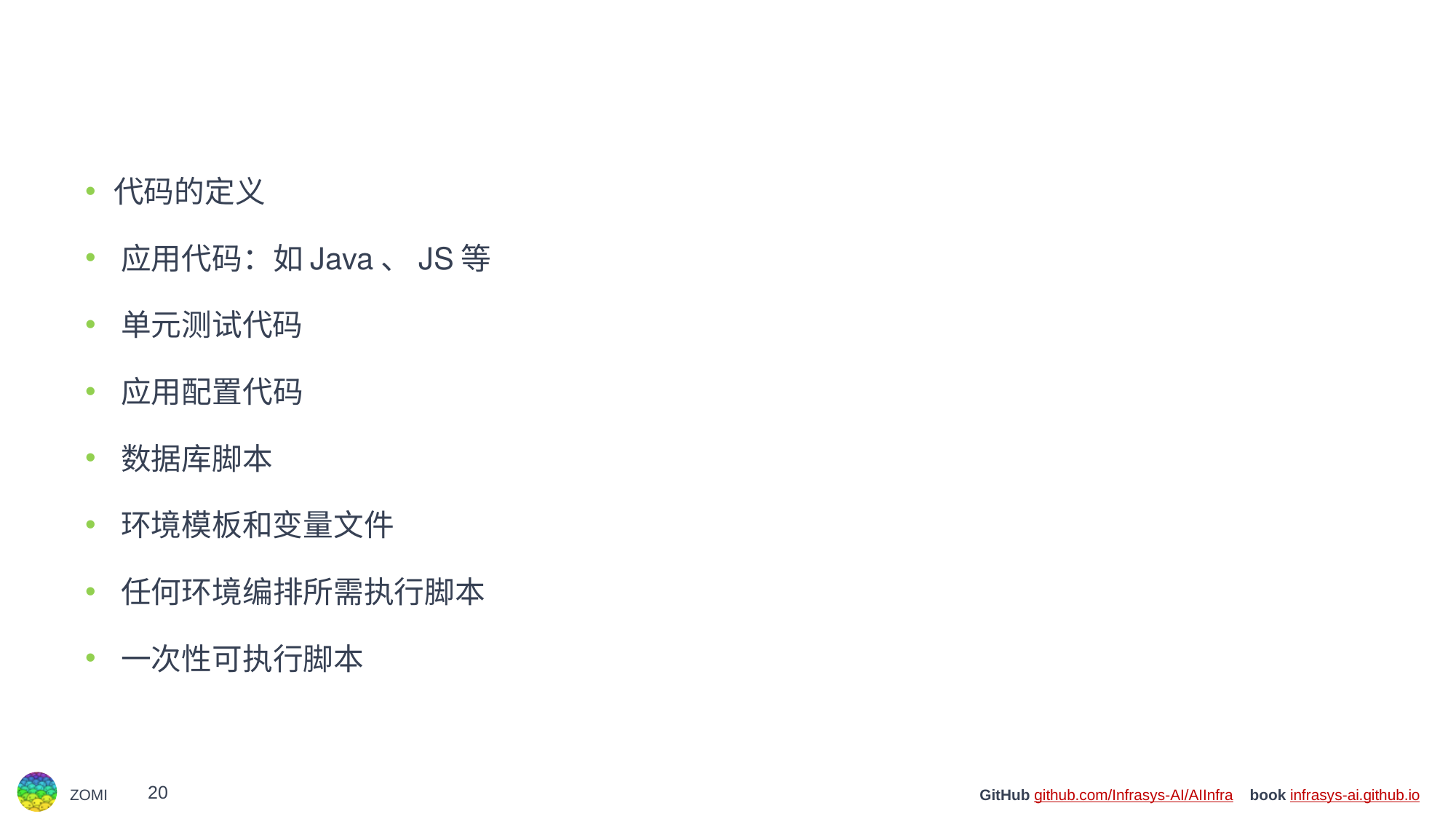

#
代码的定义
﻿﻿应用代码：如Java、JS等
﻿﻿单元测试代码
﻿﻿应用配置代码
﻿﻿数据库脚本
﻿﻿环境模板和变量文件
﻿﻿任何环境编排所需执行脚本
﻿﻿一次性可执行脚本